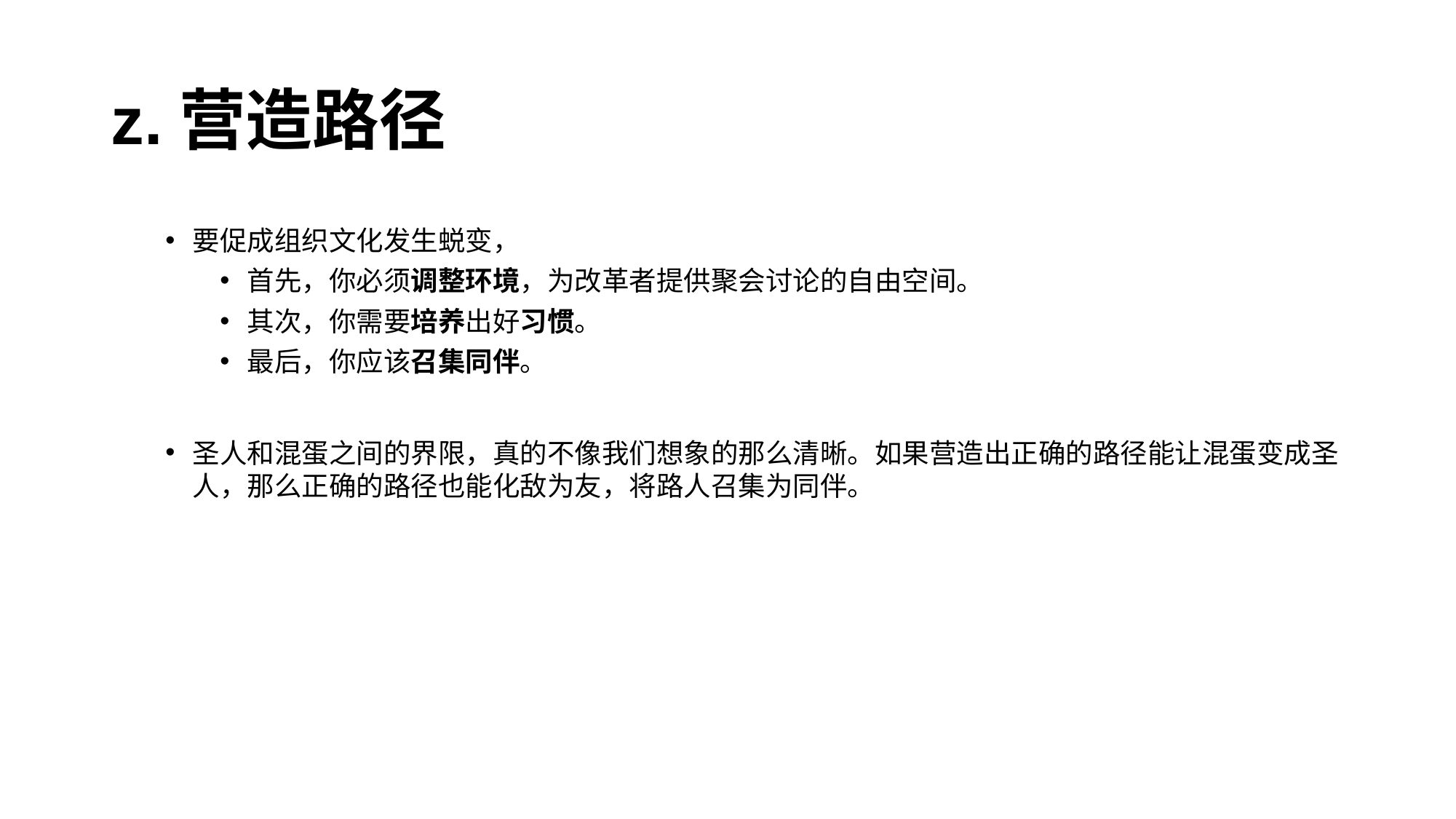

# z.营造路径
要促成组织文化发生蜕变，
首先，你必须调整环境，为改革者提供聚会讨论的自由空间。
其次，你需要培养出好习惯。
最后，你应该召集同伴。

圣人和混蛋之间的界限，真的不像我们想象的那么清晰。如果营造出正确的路径能让混蛋变成圣人，那么正确的路径也能化敌为友，将路人召集为同伴。